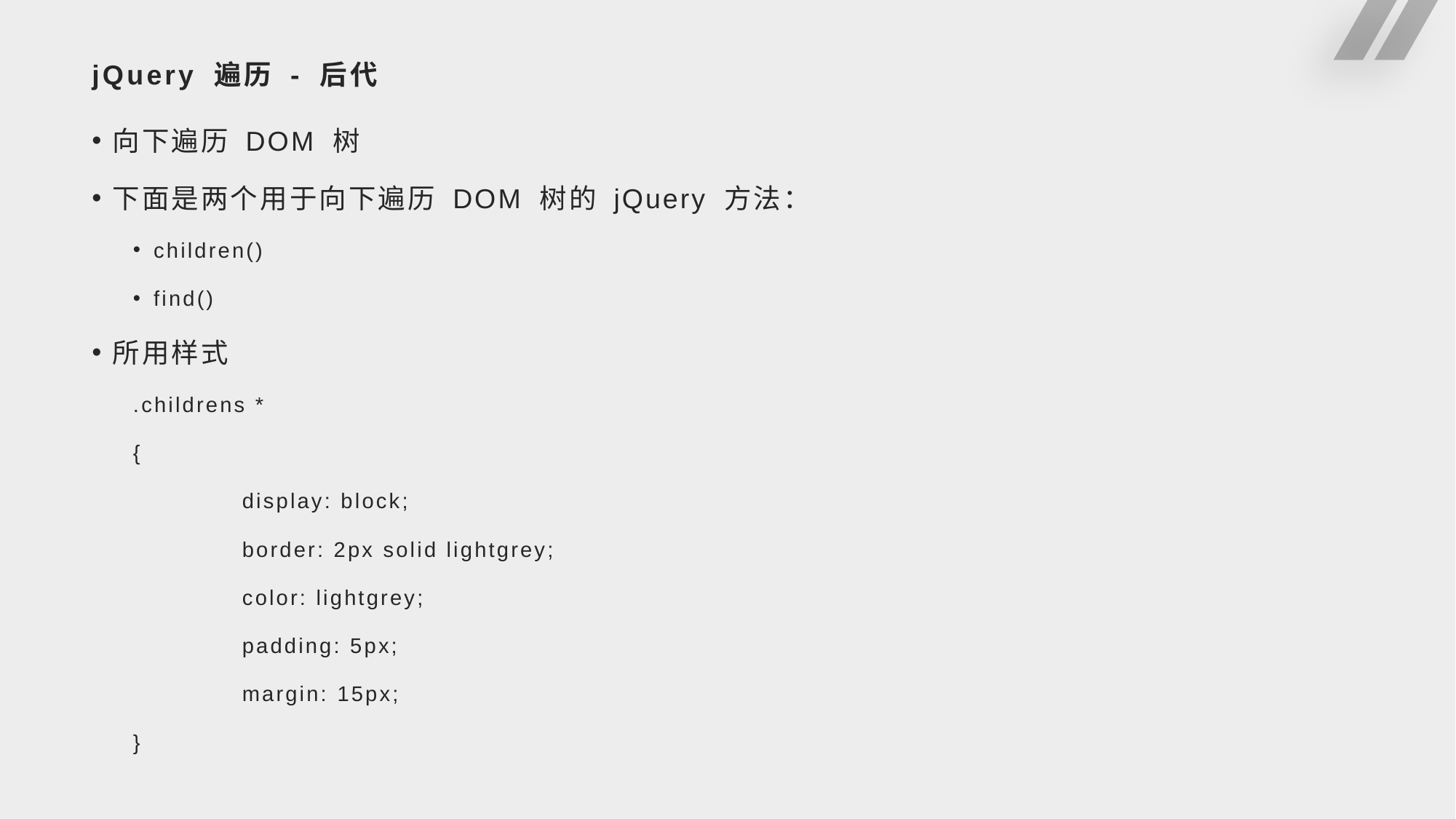

# jQuery 遍历 - 后代
向下遍历 DOM 树
下面是两个用于向下遍历 DOM 树的 jQuery 方法：
children()
find()
所用样式
.childrens *
{
	display: block;
	border: 2px solid lightgrey;
	color: lightgrey;
	padding: 5px;
	margin: 15px;
}